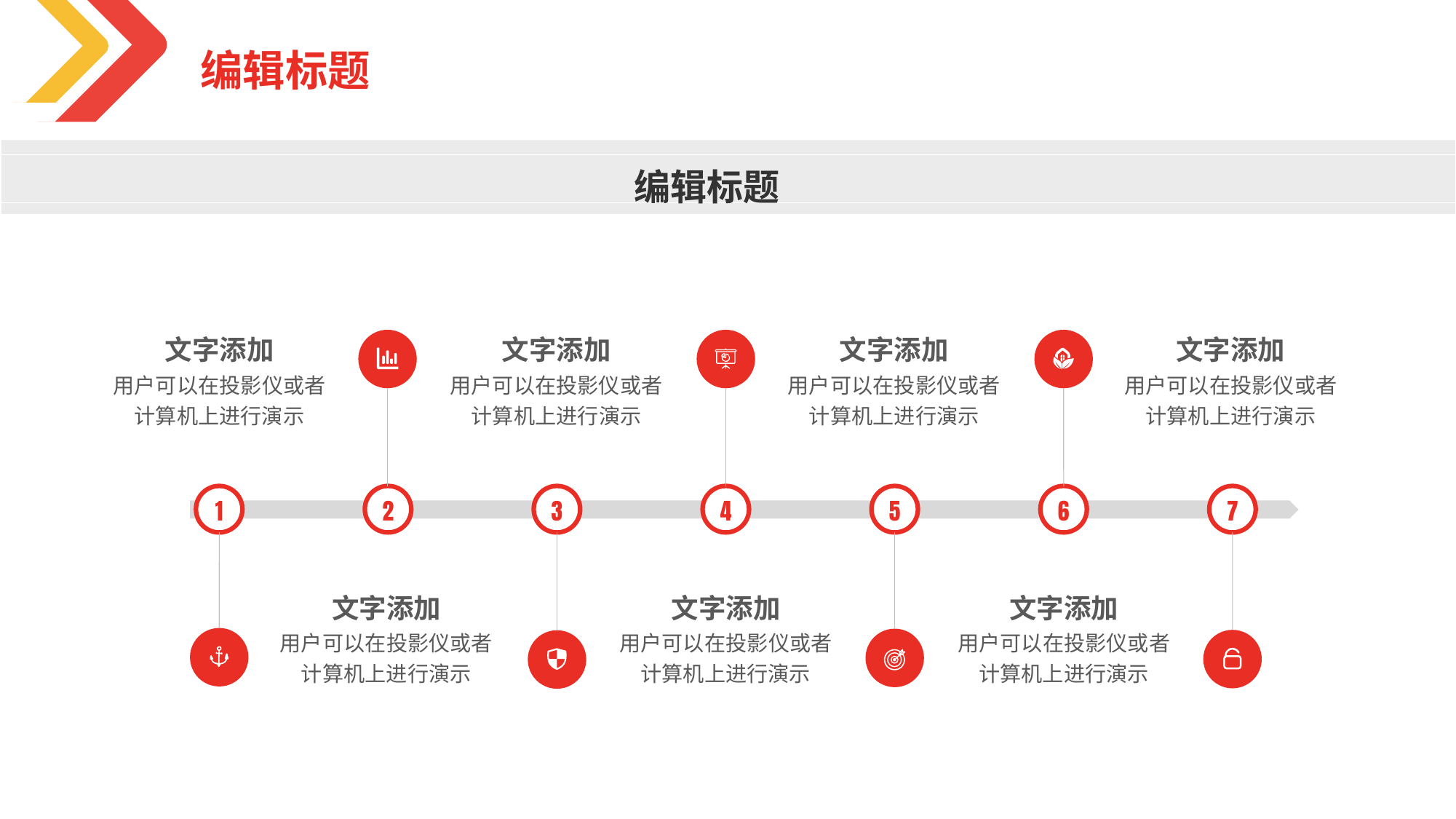

编辑标题

编辑标题
文字添加
用户可以在投影仪或者计算机上进行演示
文字添加
用户可以在投影仪或者计算机上进行演示
文字添加
用户可以在投影仪或者计算机上进行演示
文字添加
用户可以在投影仪或者计算机上进行演示

1
3
5
7
2
4
6

文字添加
用户可以在投影仪或者计算机上进行演示
文字添加
用户可以在投影仪或者计算机上进行演示
文字添加
用户可以在投影仪或者计算机上进行演示